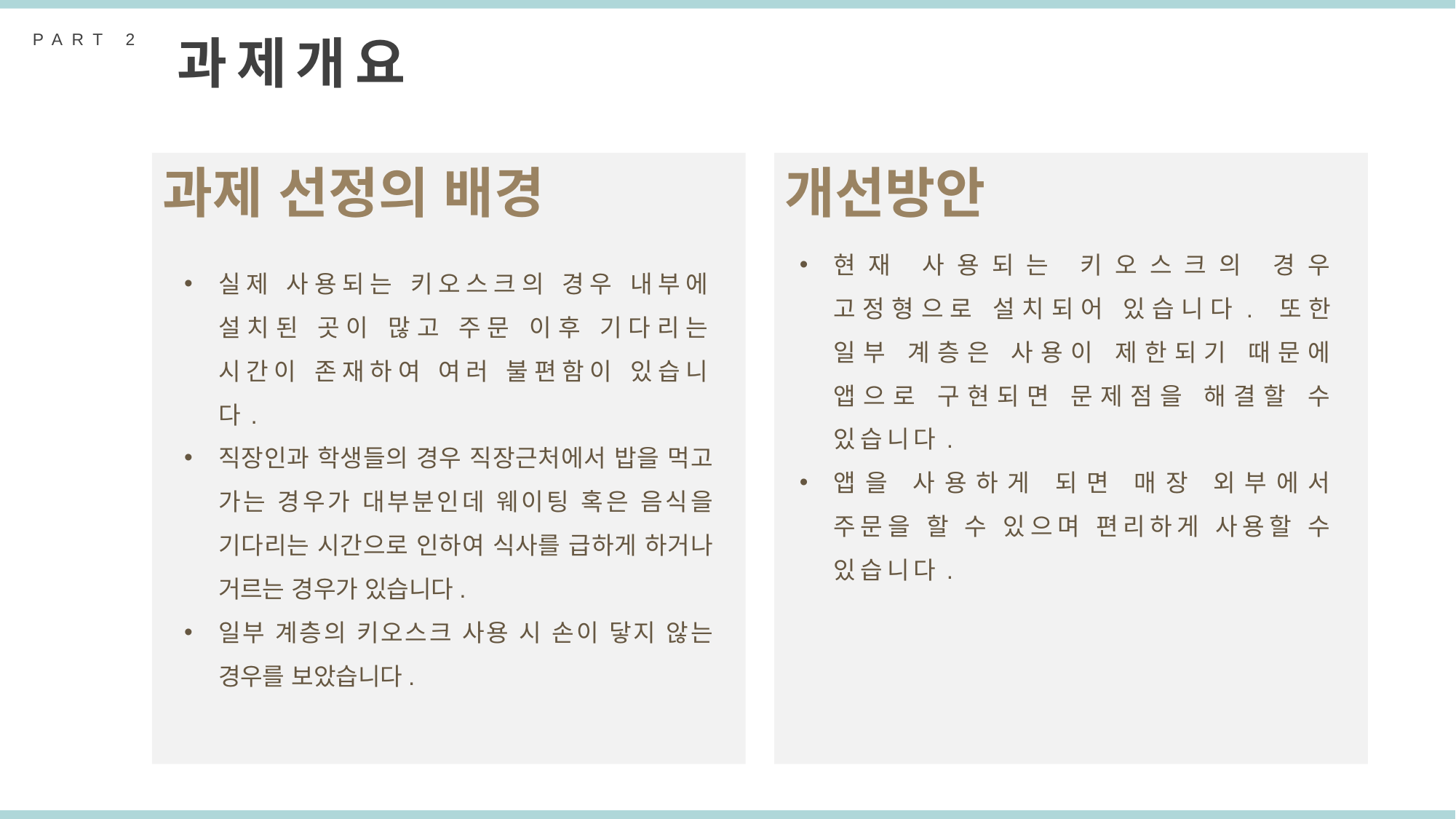

PART 2
과제개요
과제 선정의 배경

개선방안

현재 사용되는 키오스크의 경우 고정형으로 설치되어 있습니다. 또한 일부 계층은 사용이 제한되기 때문에 앱으로 구현되면 문제점을 해결할 수 있습니다.
앱을 사용하게 되면 매장 외부에서 주문을 할 수 있으며 편리하게 사용할 수 있습니다.
실제 사용되는 키오스크의 경우 내부에 설치된 곳이 많고 주문 이후 기다리는 시간이 존재하여 여러 불편함이 있습니다.
직장인과 학생들의 경우 직장근처에서 밥을 먹고 가는 경우가 대부분인데 웨이팅 혹은 음식을 기다리는 시간으로 인하여 식사를 급하게 하거나 거르는 경우가 있습니다.
일부 계층의 키오스크 사용 시 손이 닿지 않는 경우를 보았습니다.